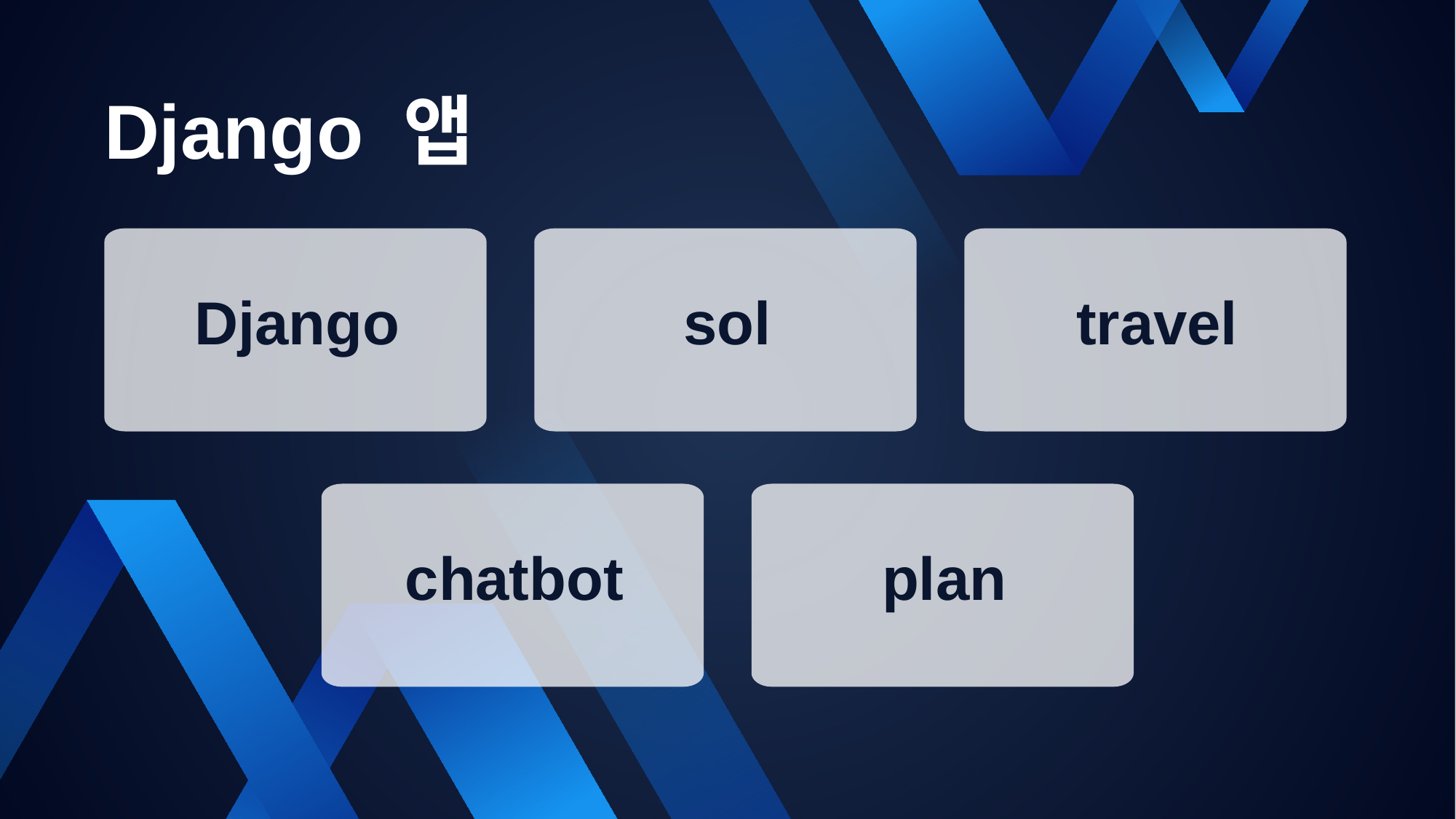

Django 앱

Django
sol
travel

chatbot
plan